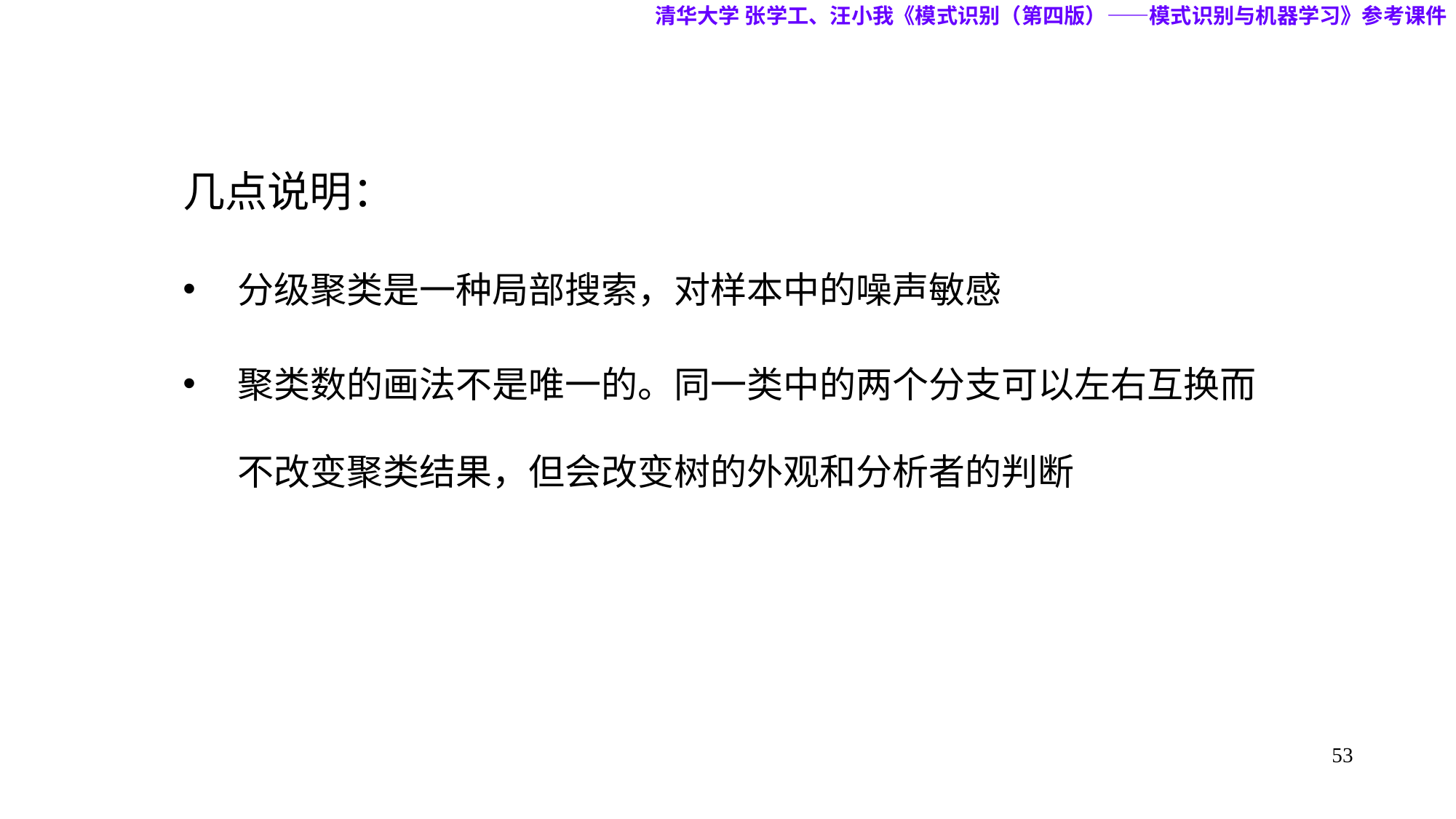

清华大学 张学工、汪小我《模式识别（第四版）——模式识别与机器学习》参考课件
几点说明：
分级聚类是一种局部搜索，对样本中的噪声敏感
聚类数的画法不是唯一的。同一类中的两个分支可以左右互换而不改变聚类结果，但会改变树的外观和分析者的判断
53